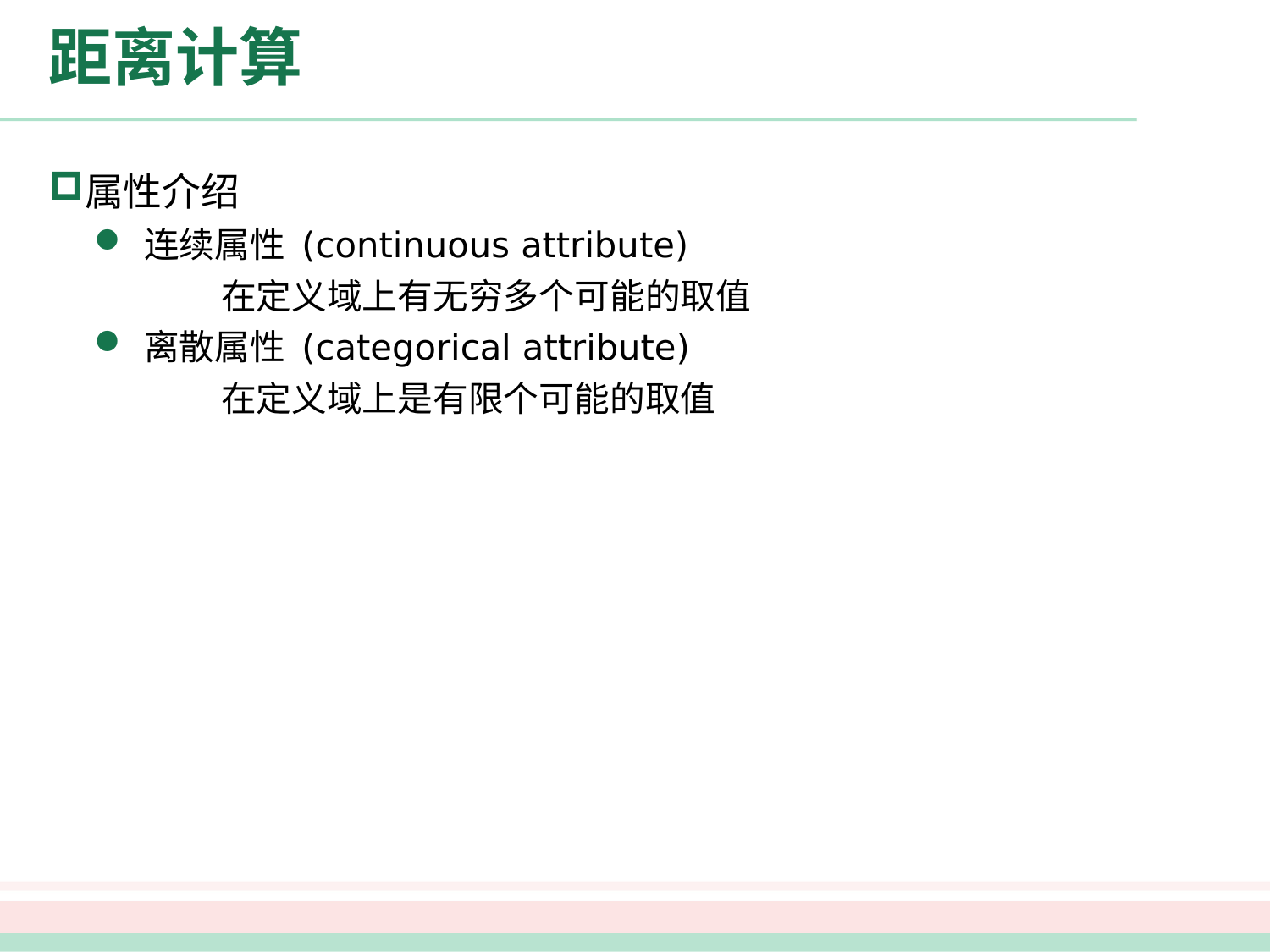

# 距离计算
属性介绍
连续属性 (continuous attribute)
	在定义域上有无穷多个可能的取值
离散属性 (categorical attribute)
	在定义域上是有限个可能的取值